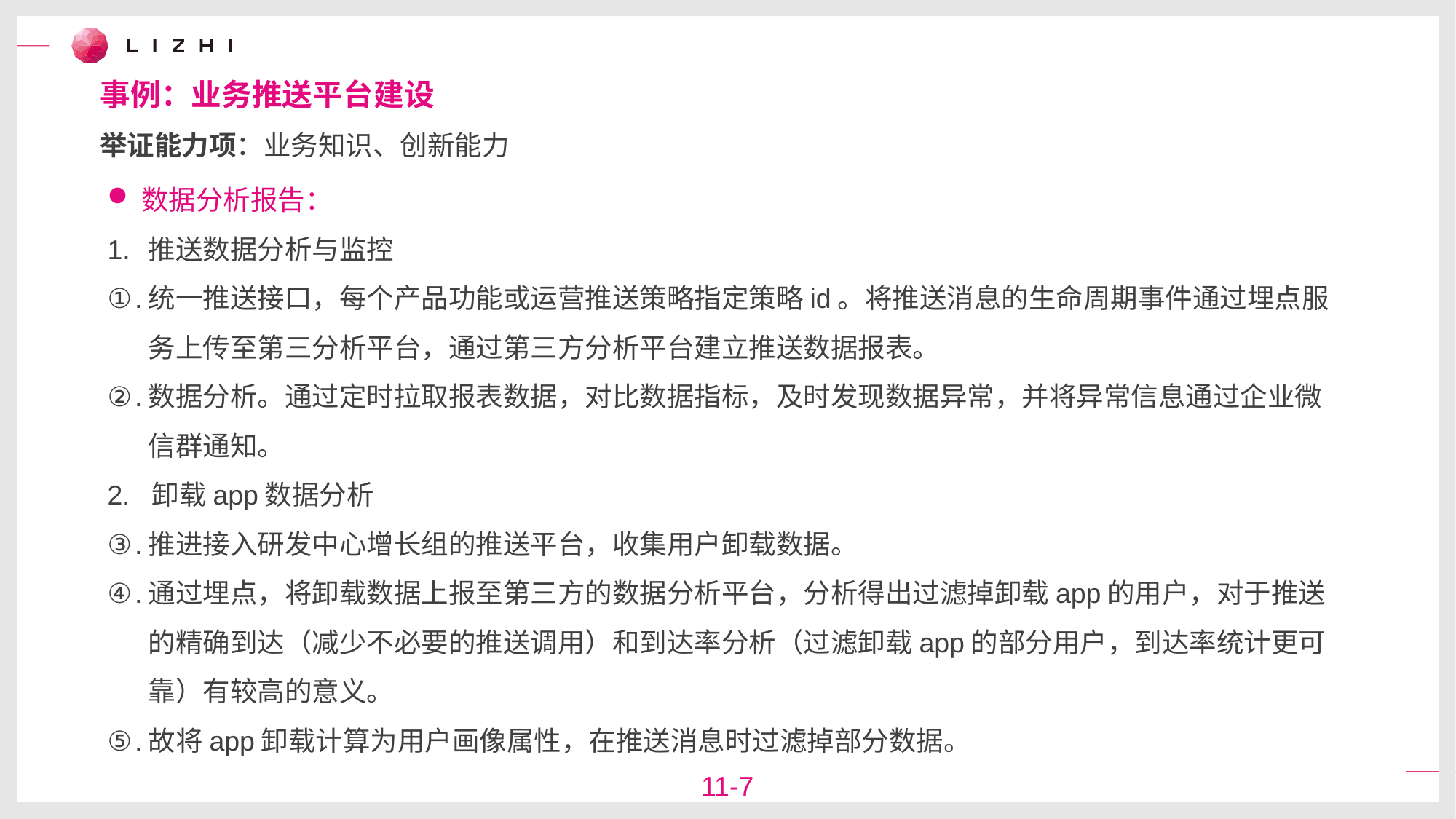

事例：业务推送平台建设
举证能力项：业务知识、创新能力
数据分析报告：
推送数据分析与监控
统一推送接口，每个产品功能或运营推送策略指定策略id。将推送消息的生命周期事件通过埋点服务上传至第三分析平台，通过第三方分析平台建立推送数据报表。
数据分析。通过定时拉取报表数据，对比数据指标，及时发现数据异常，并将异常信息通过企业微信群通知。
2.  卸载app数据分析
推进接入研发中心增长组的推送平台，收集用户卸载数据。
通过埋点，将卸载数据上报至第三方的数据分析平台，分析得出过滤掉卸载app的用户，对于推送的精确到达（减少不必要的推送调用）和到达率分析（过滤卸载app的部分用户，到达率统计更可靠）有较高的意义。
故将app卸载计算为用户画像属性，在推送消息时过滤掉部分数据。
11-7